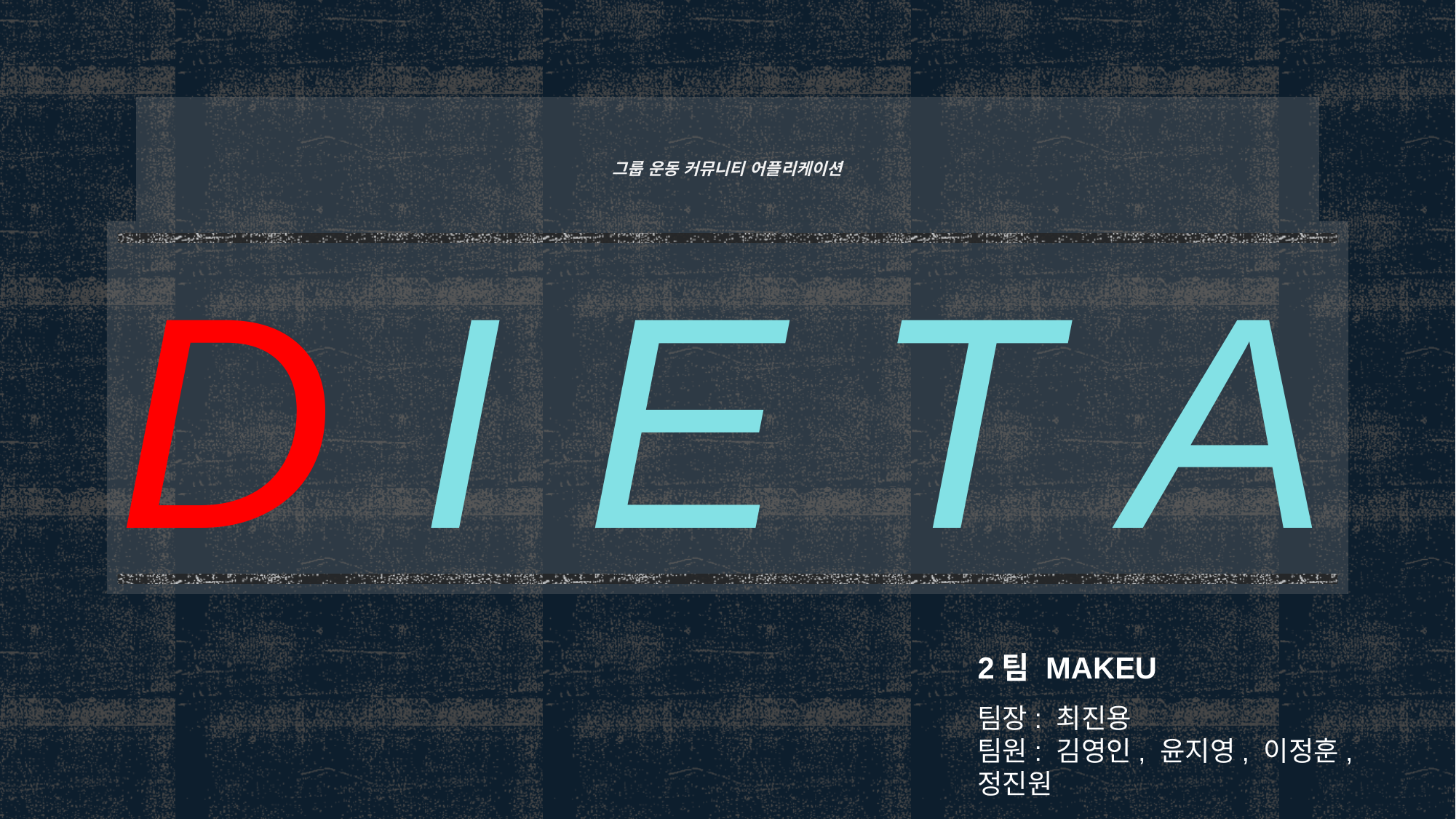

# 그룹 운동 커뮤니티 어플리케이션
D I E T A

2팀 MAKEU

팀장: 최진용
팀원: 김영인, 윤지영, 이정훈, 정진원